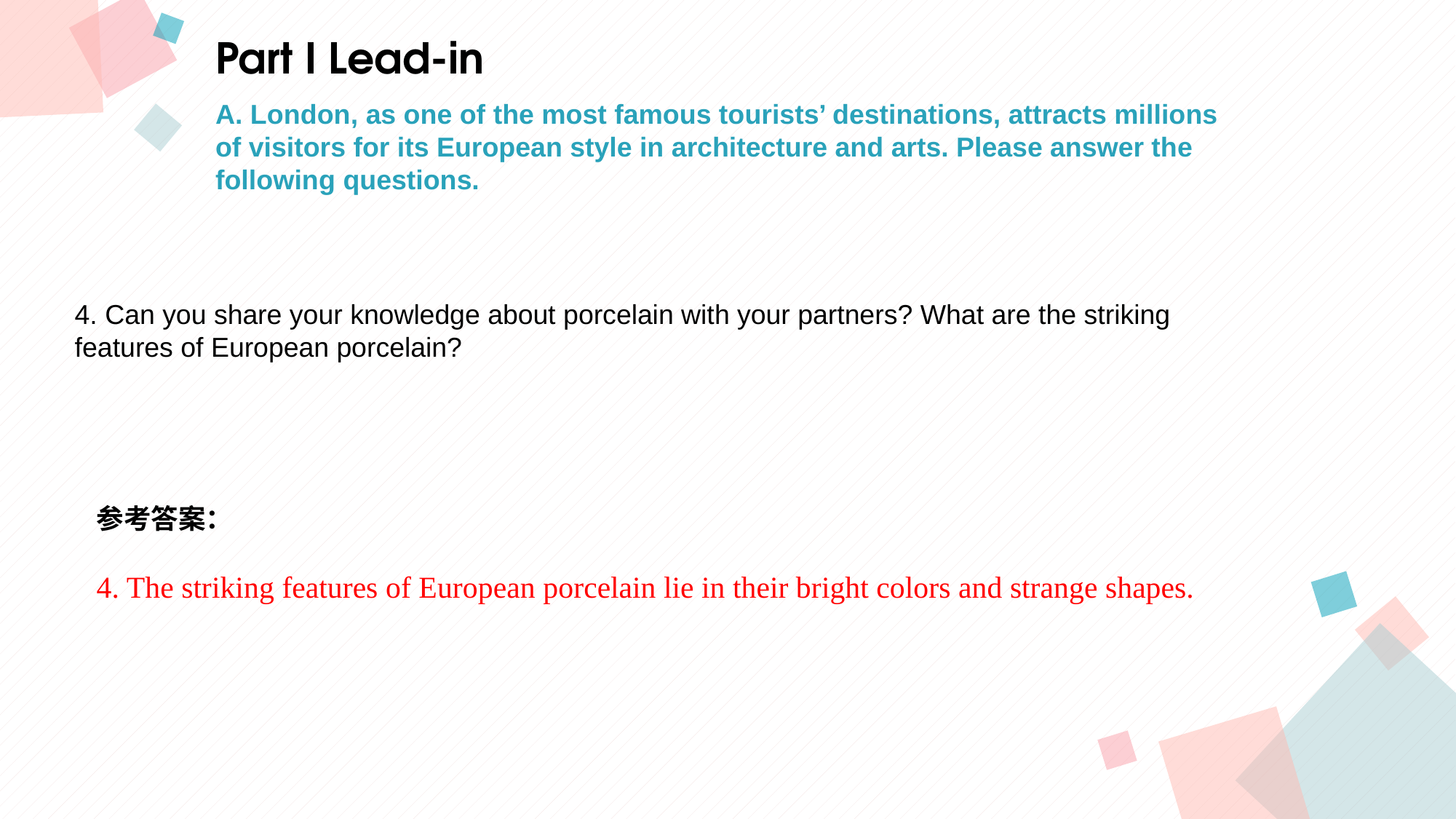

Part I Lead-in
A. London, as one of the most famous tourists’ destinations, attracts millions
of visitors for its European style in architecture and arts. Please answer the
following questions.
4. Can you share your knowledge about porcelain with your partners? What are the striking
features of European porcelain?
参考答案：

4. The striking features of European porcelain lie in their bright colors and strange shapes.